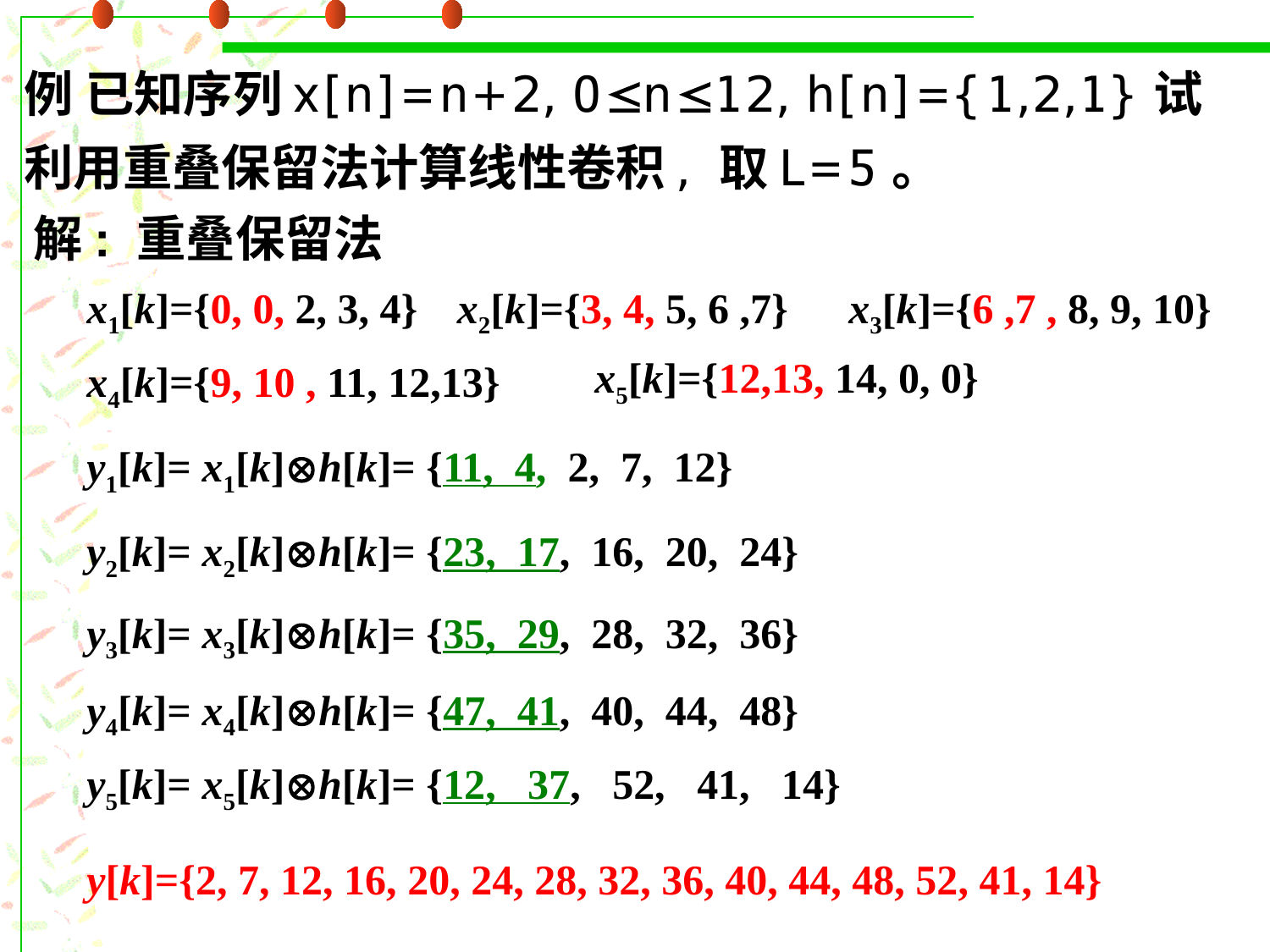

例 已知序列x[n]=n+2, 0≤n≤12, h[n]={1,2,1}试利用重叠保留法计算线性卷积, 取L=5。
解: 重叠保留法
x1[k]={0, 0, 2, 3, 4}
x2[k]={3, 4, 5, 6 ,7}
x3[k]={6 ,7 , 8, 9, 10}
x5[k]={12,13, 14, 0, 0}
x4[k]={9, 10 , 11, 12,13}
y1[k]= x1[k]⊗h[k]= {11,  4,  2,  7,  12}
y2[k]= x2[k]⊗h[k]= {23,  17,  16,  20,  24}
y3[k]= x3[k]⊗h[k]= {35,  29,  28,  32,  36}
y4[k]= x4[k]⊗h[k]= {47,  41,  40,  44,  48}
y5[k]= x5[k]⊗h[k]= {12,   37,   52,   41,   14}
y[k]={2, 7, 12, 16, 20, 24, 28, 32, 36, 40, 44, 48, 52, 41, 14}